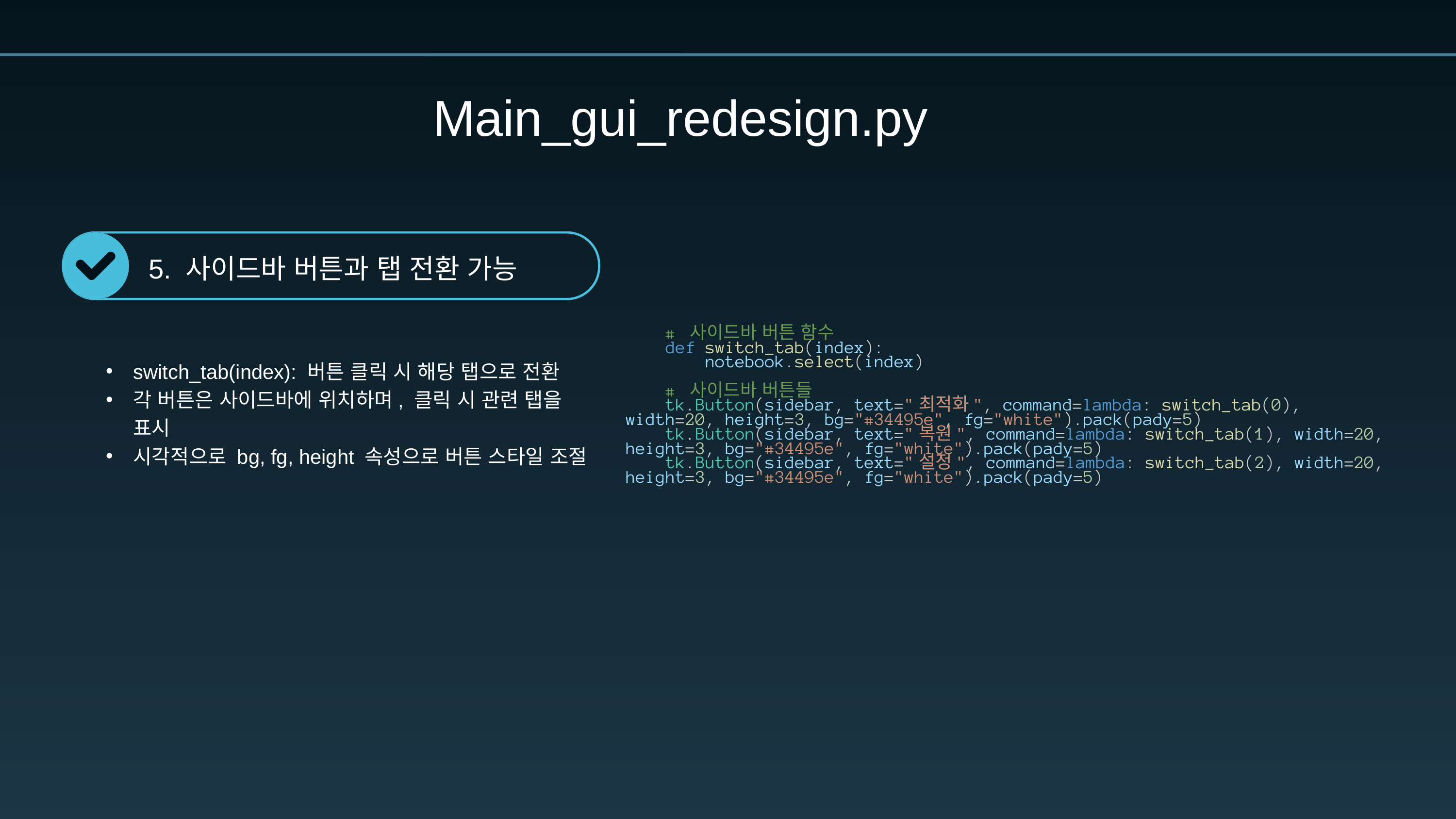

Main_gui_redesign.py

5. 사이드바 버튼과 탭 전환 가능
    # 사이드바 버튼 함수
    def switch_tab(index):
        notebook.select(index)
    # 사이드바 버튼들
    tk.Button(sidebar, text="최적화", command=lambda: switch_tab(0), width=20, height=3, bg="#34495e", fg="white").pack(pady=5)
    tk.Button(sidebar, text="복원", command=lambda: switch_tab(1), width=20, height=3, bg="#34495e", fg="white").pack(pady=5)
    tk.Button(sidebar, text="설정", command=lambda: switch_tab(2), width=20, height=3, bg="#34495e", fg="white").pack(pady=5)

switch_tab(index): 버튼 클릭 시 해당 탭으로 전환
각 버튼은 사이드바에 위치하며, 클릭 시 관련 탭을 표시
시각적으로 bg, fg, height 속성으로 버튼 스타일 조절